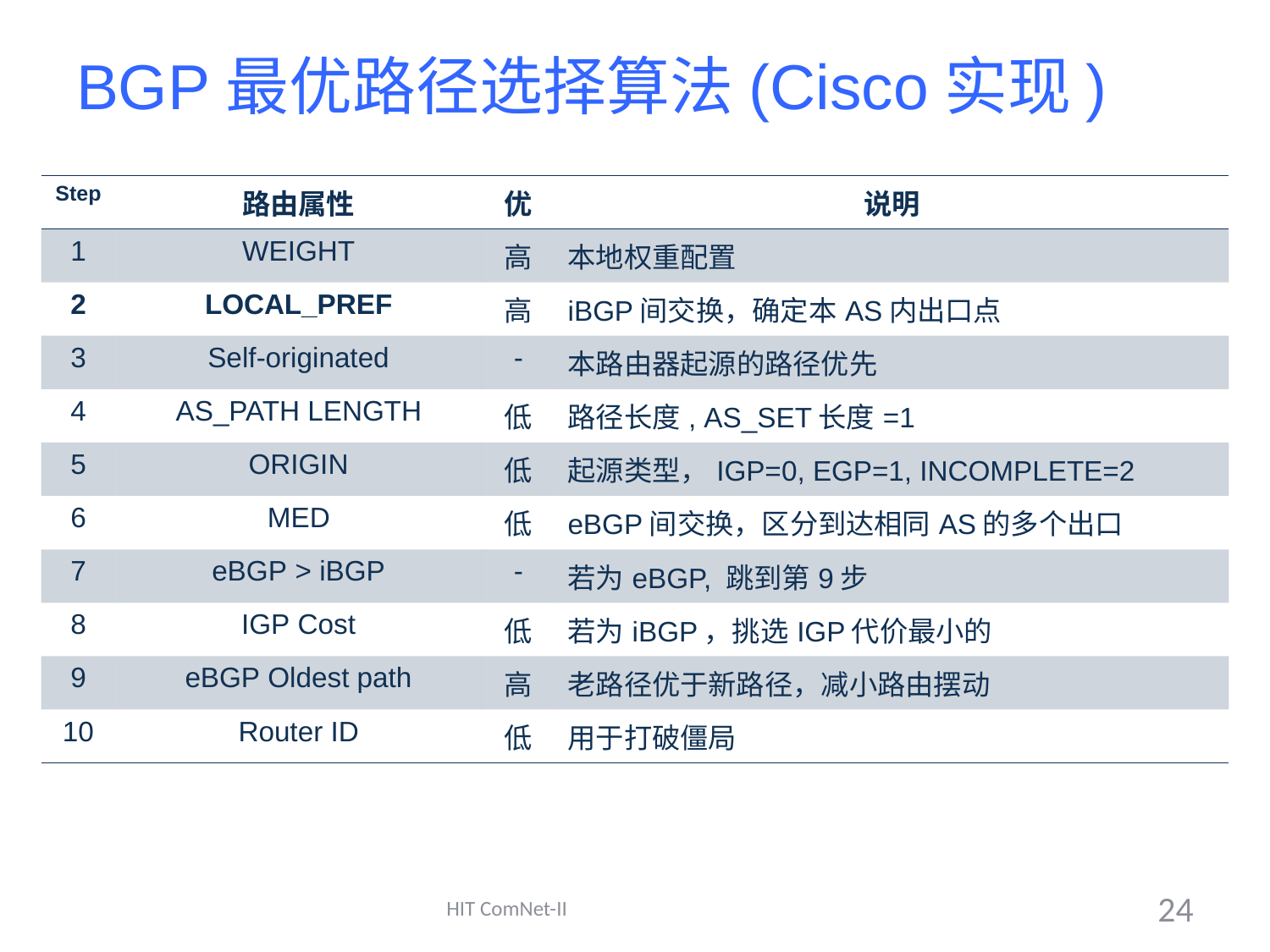

# BGP最优路径选择算法(Cisco实现)
| Step | 路由属性 | 优 | 说明 |
| --- | --- | --- | --- |
| 1 | WEIGHT | 高 | 本地权重配置 |
| 2 | LOCAL\_PREF | 高 | iBGP间交换，确定本AS内出口点 |
| 3 | Self-originated | - | 本路由器起源的路径优先 |
| 4 | AS\_PATH LENGTH | 低 | 路径长度, AS\_SET长度=1 |
| 5 | ORIGIN | 低 | 起源类型，IGP=0, EGP=1, INCOMPLETE=2 |
| 6 | MED | 低 | eBGP间交换，区分到达相同AS的多个出口 |
| 7 | eBGP > iBGP | - | 若为eBGP, 跳到第9步 |
| 8 | IGP Cost | 低 | 若为iBGP，挑选IGP代价最小的 |
| 9 | eBGP Oldest path | 高 | 老路径优于新路径，减小路由摆动 |
| 10 | Router ID | 低 | 用于打破僵局 |
HIT ComNet-II
24